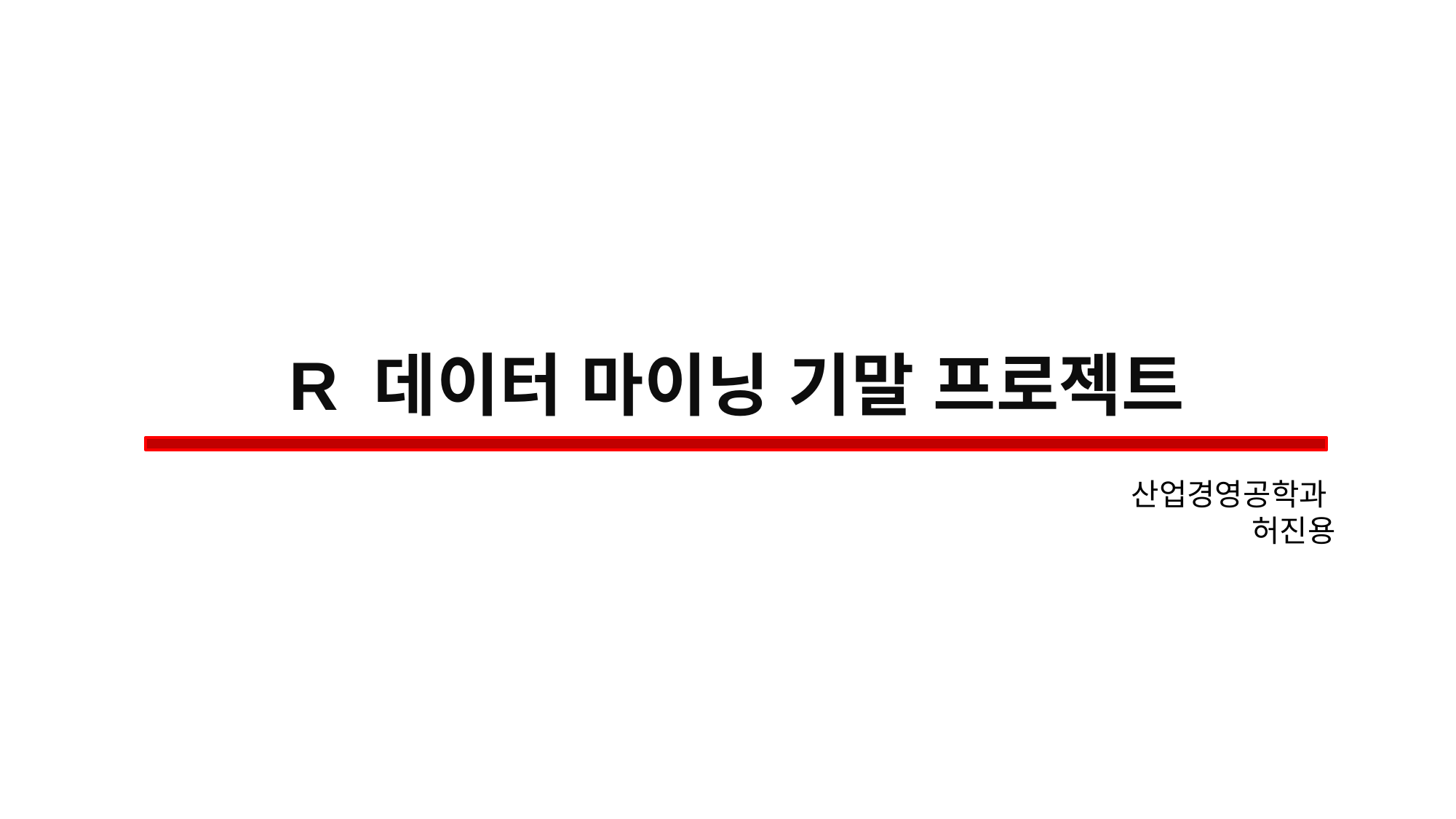

R 데이터 마이닝 기말 프로젝트

    산업경영공학과
허진용